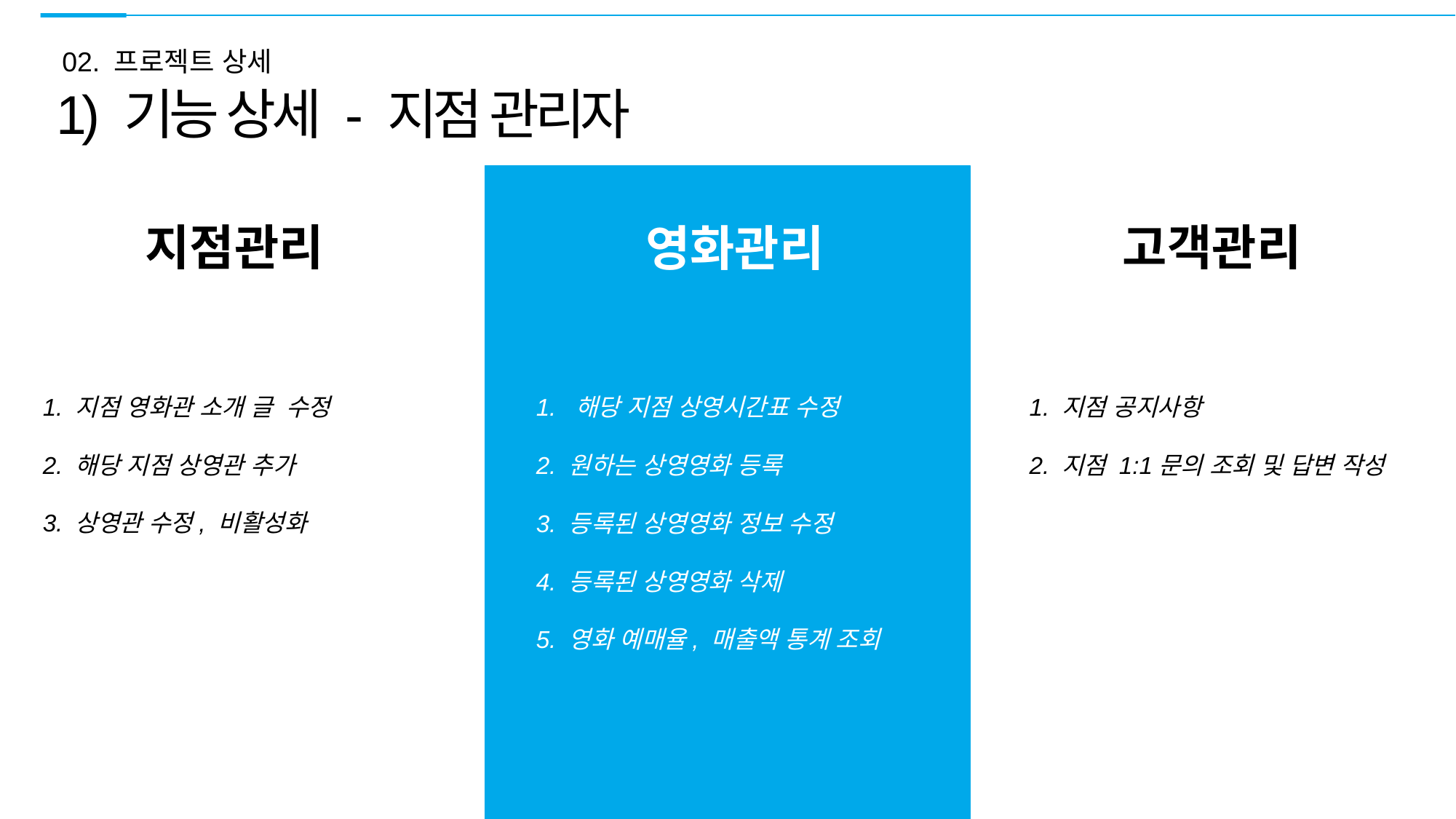

02. 프로젝트 상세
1) 기능 상세 - 지점 관리자

지점관리
영화관리
고객관리
1. 지점 공지사항

2. 지점 1:1문의 조회 및 답변 작성
1.  해당 지점 상영시간표 수정

2. 원하는 상영영화 등록

3. 등록된 상영영화 정보 수정

4. 등록된 상영영화 삭제

5. 영화 예매율, 매출액 통계 조회
1. 지점 영화관 소개 글  수정

2. 해당 지점 상영관 추가

3. 상영관 수정, 비활성화